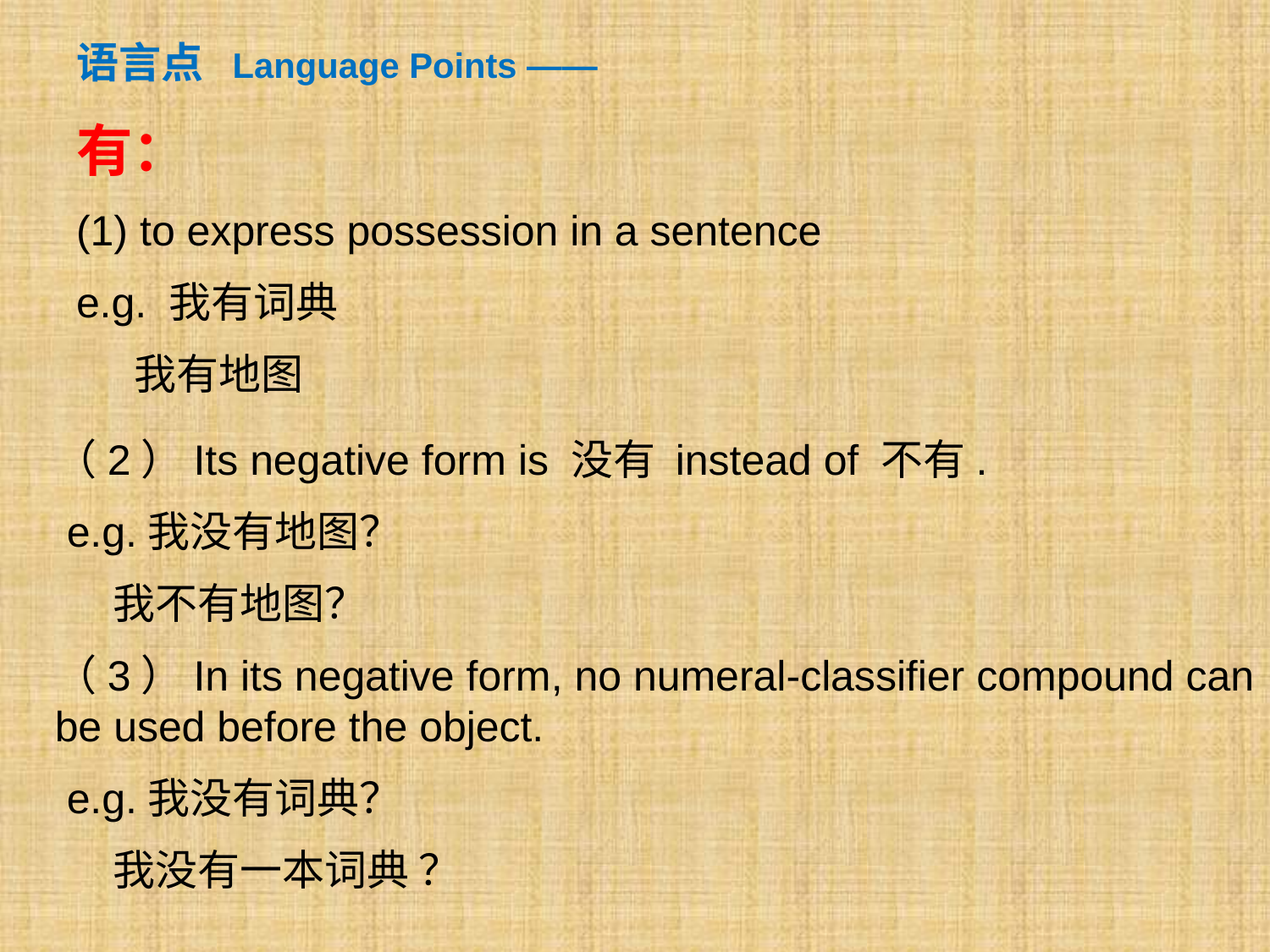

语言点  Language Points ——
有：
(1) to express possession in a sentence
e.g. 我有词典
     我有地图
（2）Its negative form is 没有 instead of 不有.
 e.g.我没有地图？
     我不有地图？
（3）In its negative form, no numeral-classifier compound can be used before the object.
 e.g.我没有词典？
     我没有一本词典 ？